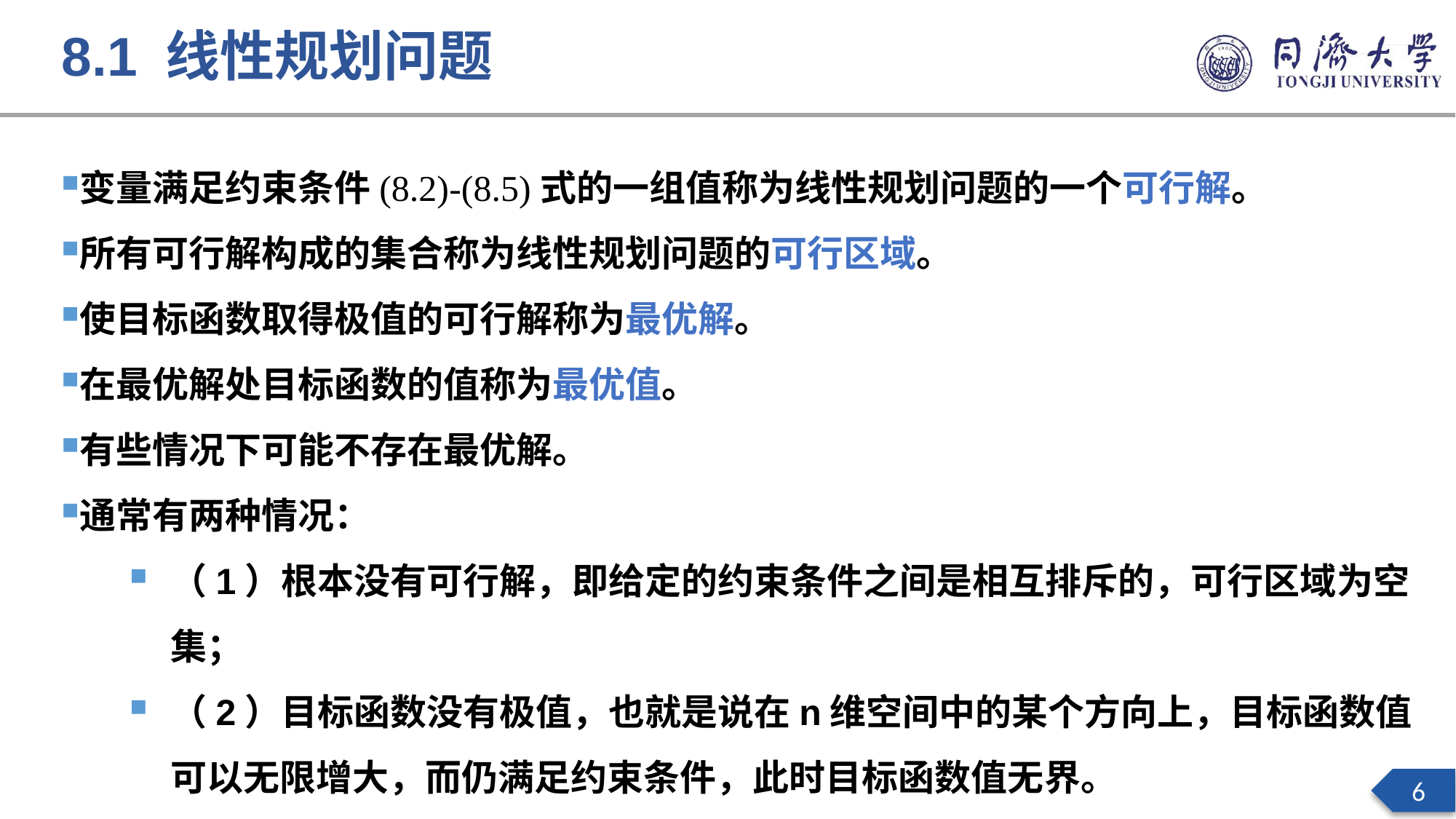

8.1 线性规划问题
变量满足约束条件(8.2)-(8.5)式的一组值称为线性规划问题的一个可行解。
所有可行解构成的集合称为线性规划问题的可行区域。
使目标函数取得极值的可行解称为最优解。
在最优解处目标函数的值称为最优值。
有些情况下可能不存在最优解。
通常有两种情况：
（1）根本没有可行解，即给定的约束条件之间是相互排斥的，可行区域为空集；
（2）目标函数没有极值，也就是说在n维空间中的某个方向上，目标函数值可以无限增大，而仍满足约束条件，此时目标函数值无界。